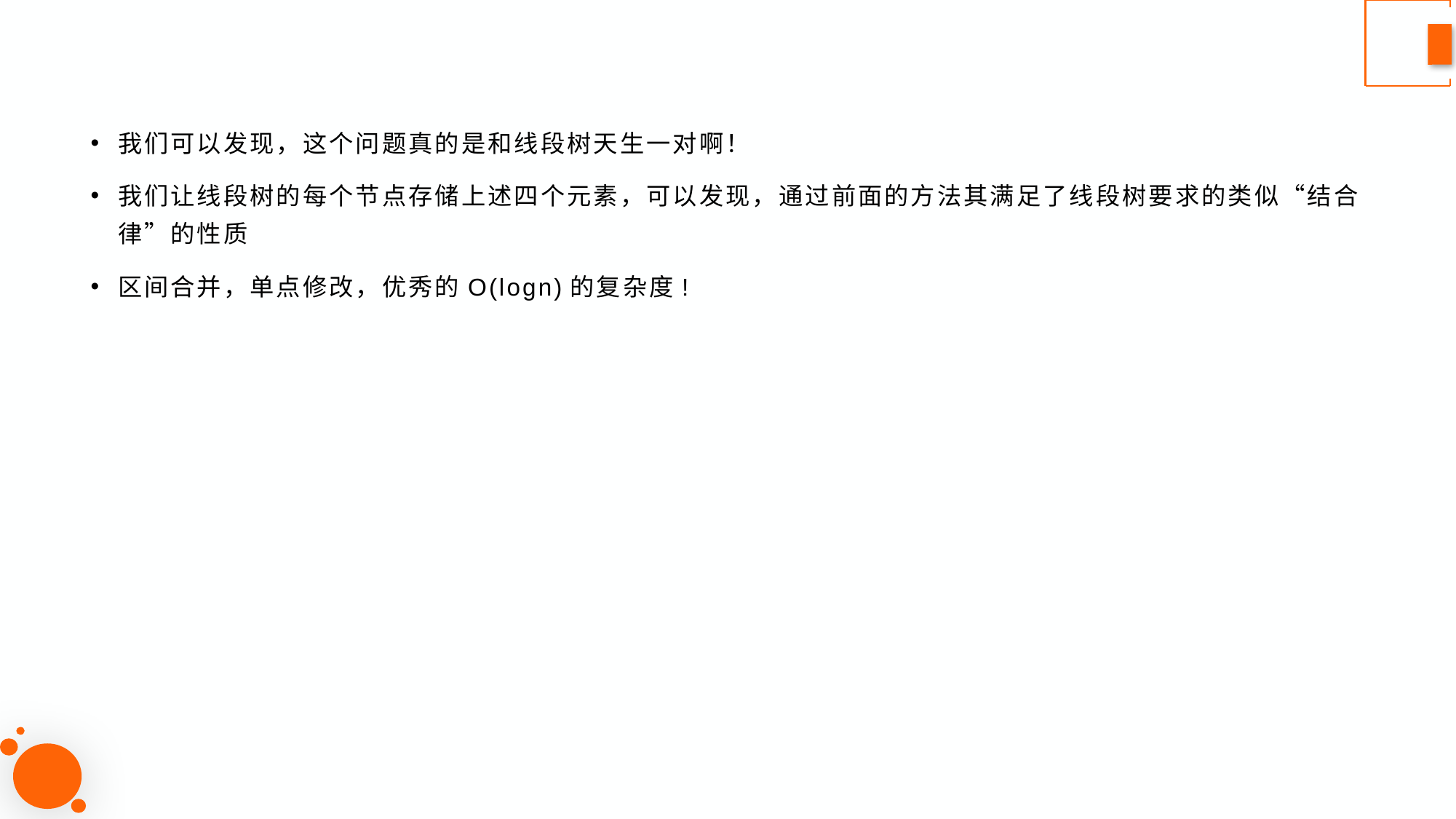

我们可以发现，这个问题真的是和线段树天生一对啊！
我们让线段树的每个节点存储上述四个元素，可以发现，通过前面的方法其满足了线段树要求的类似“结合律”的性质
区间合并，单点修改，优秀的O(logn)的复杂度!